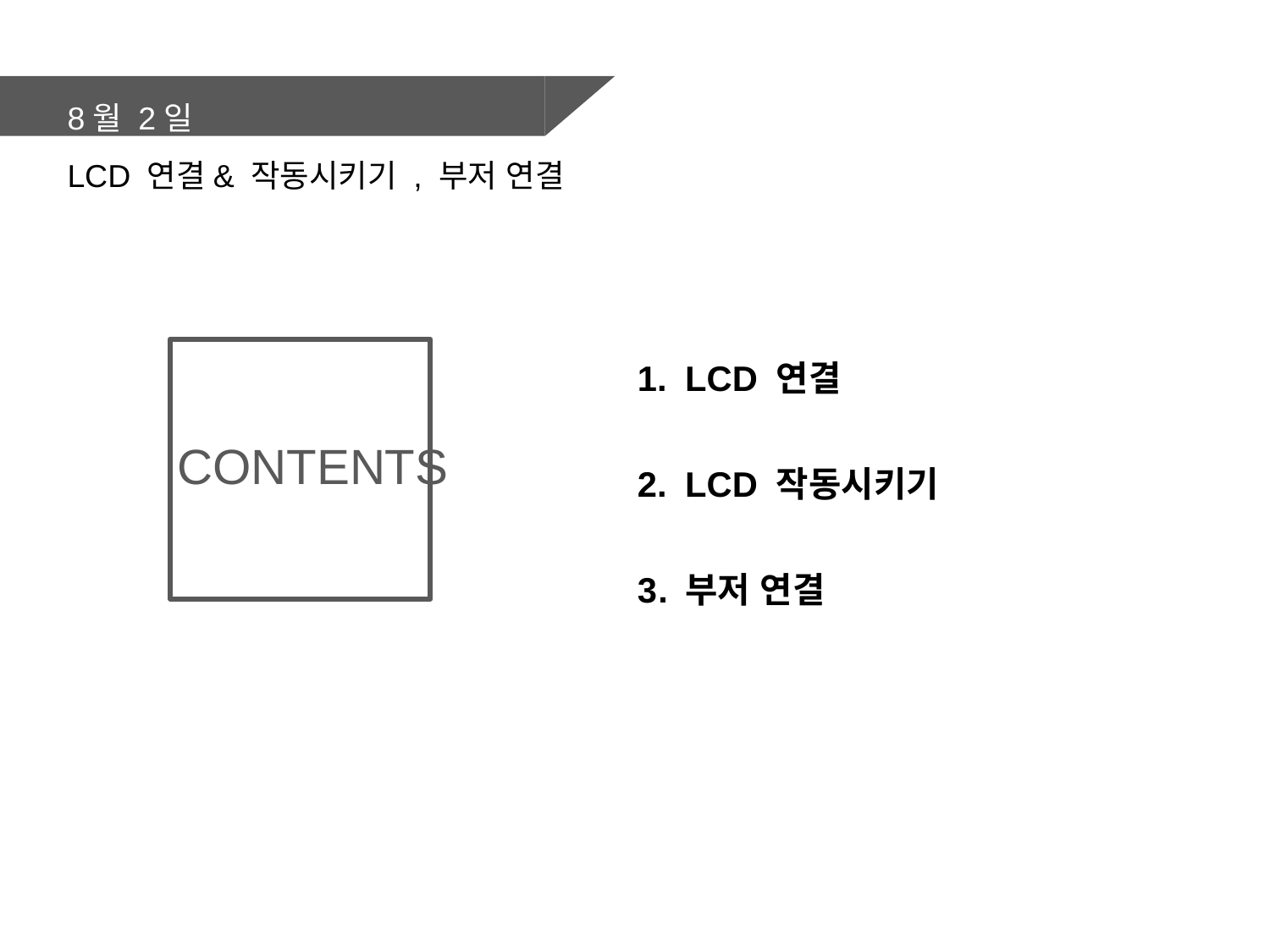

8월 2일
LCD 연결& 작동시키기 , 부저 연결
LCD 연결
LCD 작동시키기
부저 연결

CONTENTS